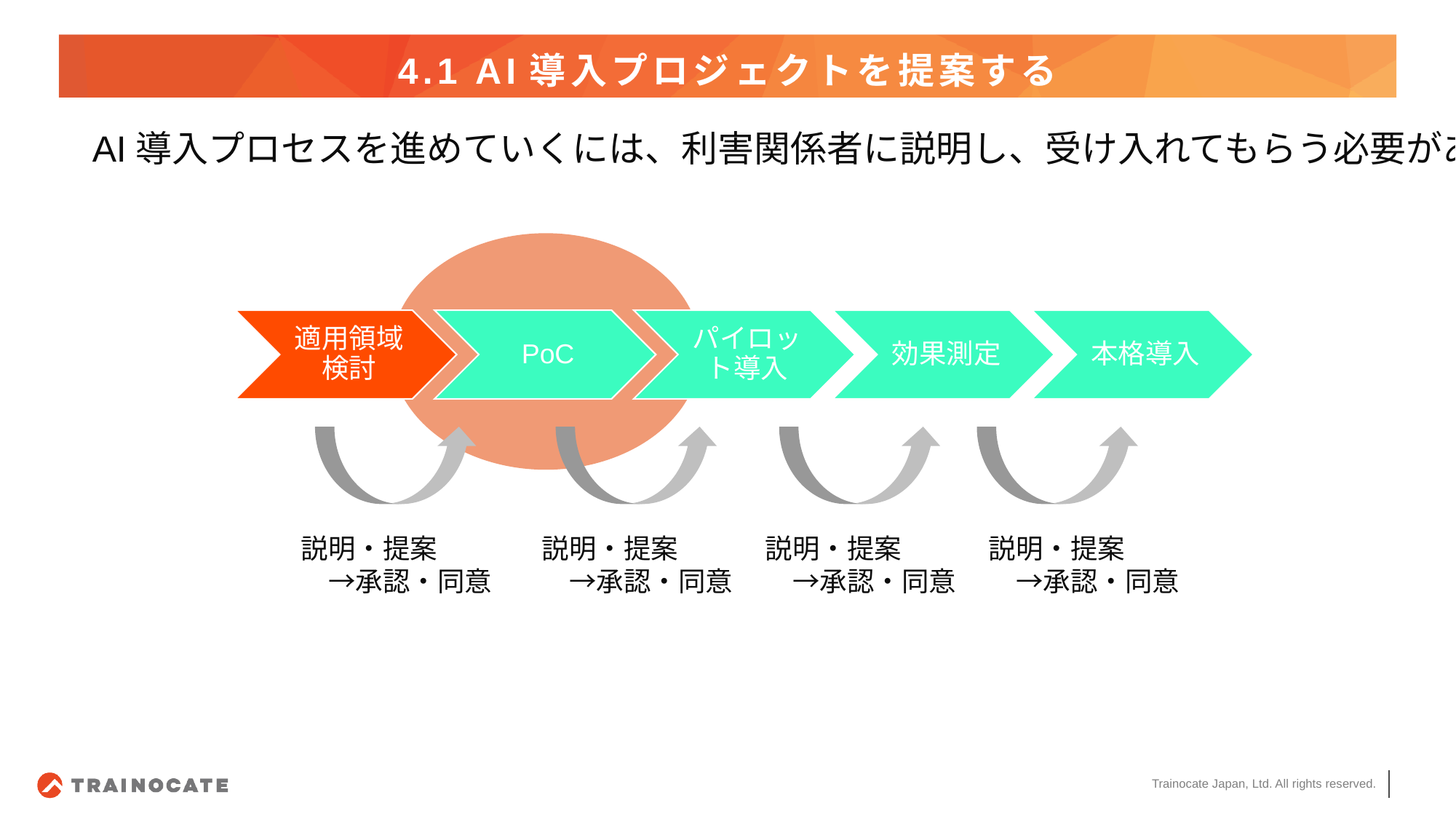

# 4.1 AI導入プロジェクトを提案する
AI導入プロセスを進めていくには、利害関係者に説明し、受け入れてもらう必要がある
適用領域
検討
PoC
パイロット導入
効果測定
本格導入

説明・提案
　→承認・同意

説明・提案
　→承認・同意

説明・提案
　→承認・同意

説明・提案
　→承認・同意